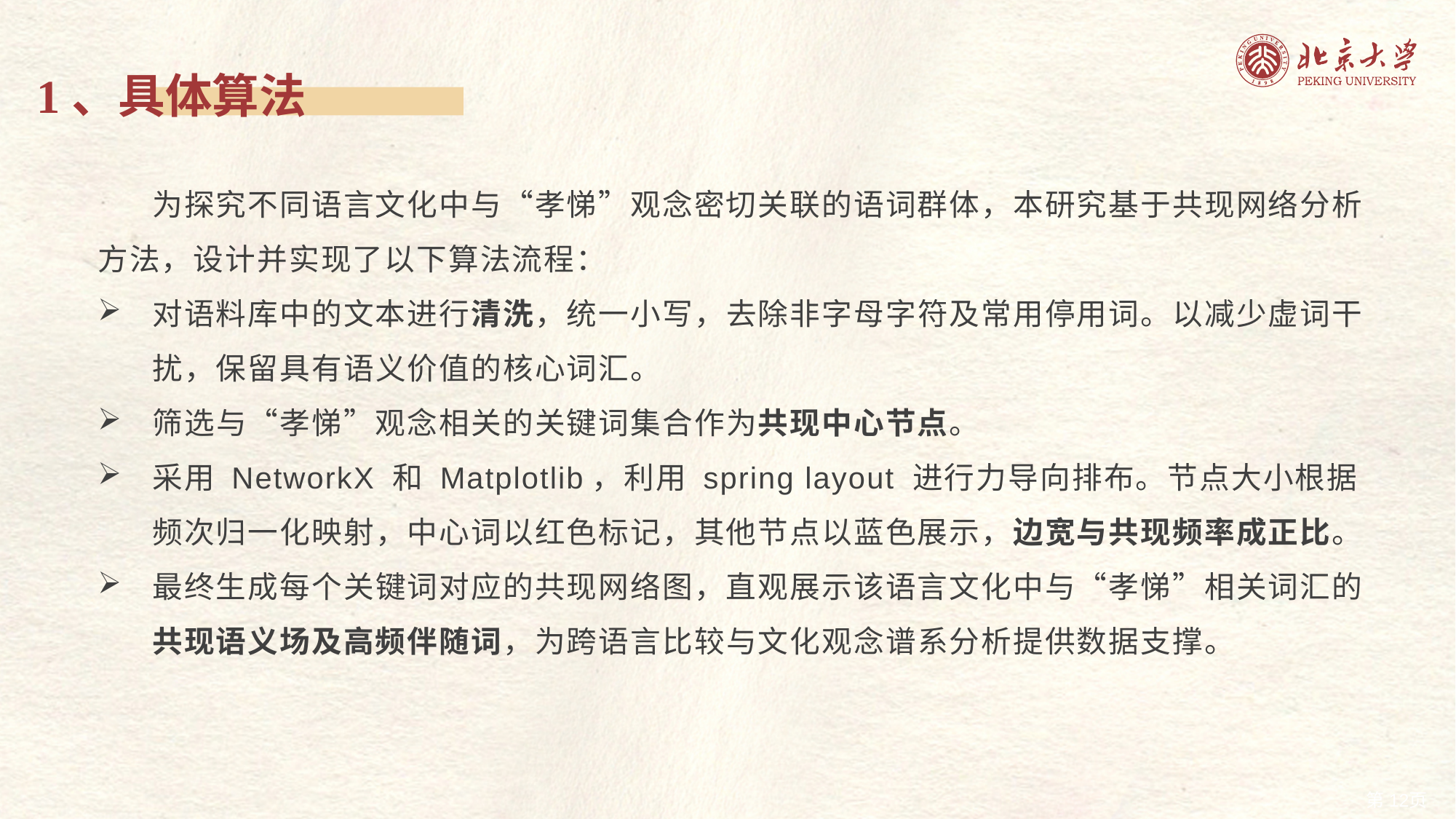

1、具体算法

为探究不同语言文化中与“孝悌”观念密切关联的语词群体，本研究基于共现网络分析方法，设计并实现了以下算法流程：
对语料库中的文本进行清洗，统一小写，去除非字母字符及常用停用词。以减少虚词干扰，保留具有语义价值的核心词汇。
筛选与“孝悌”观念相关的关键词集合作为共现中心节点。
采用 NetworkX 和 Matplotlib，利用 spring layout 进行力导向排布。节点大小根据频次归一化映射，中心词以红色标记，其他节点以蓝色展示，边宽与共现频率成正比。
最终生成每个关键词对应的共现网络图，直观展示该语言文化中与“孝悌”相关词汇的共现语义场及高频伴随词，为跨语言比较与文化观念谱系分析提供数据支撑。
12